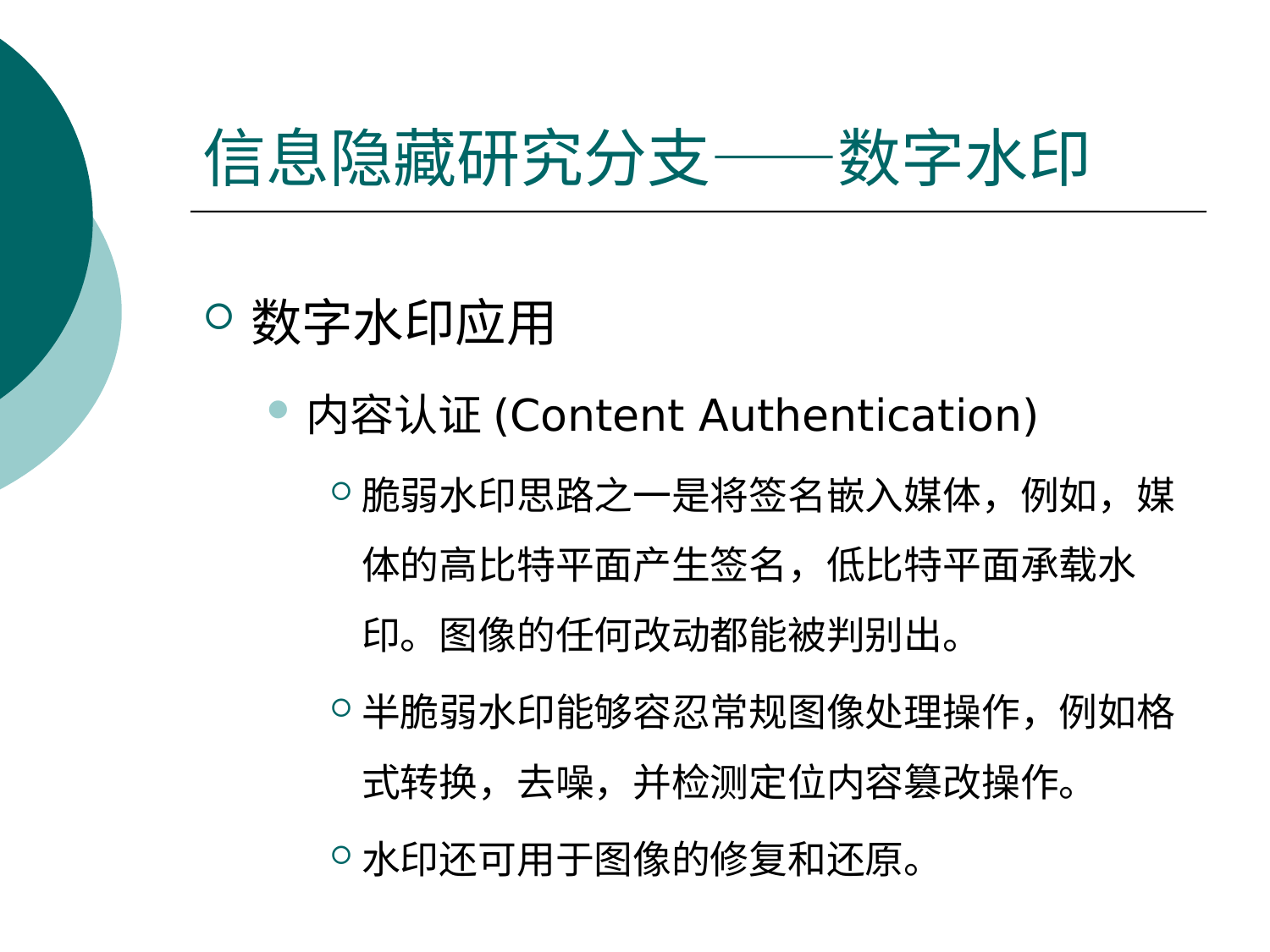

# 信息隐藏研究分支——数字水印
数字水印应用
内容认证(Content Authentication)
脆弱水印思路之一是将签名嵌入媒体，例如，媒体的高比特平面产生签名，低比特平面承载水印。图像的任何改动都能被判别出。
半脆弱水印能够容忍常规图像处理操作，例如格式转换，去噪，并检测定位内容篡改操作。
水印还可用于图像的修复和还原。